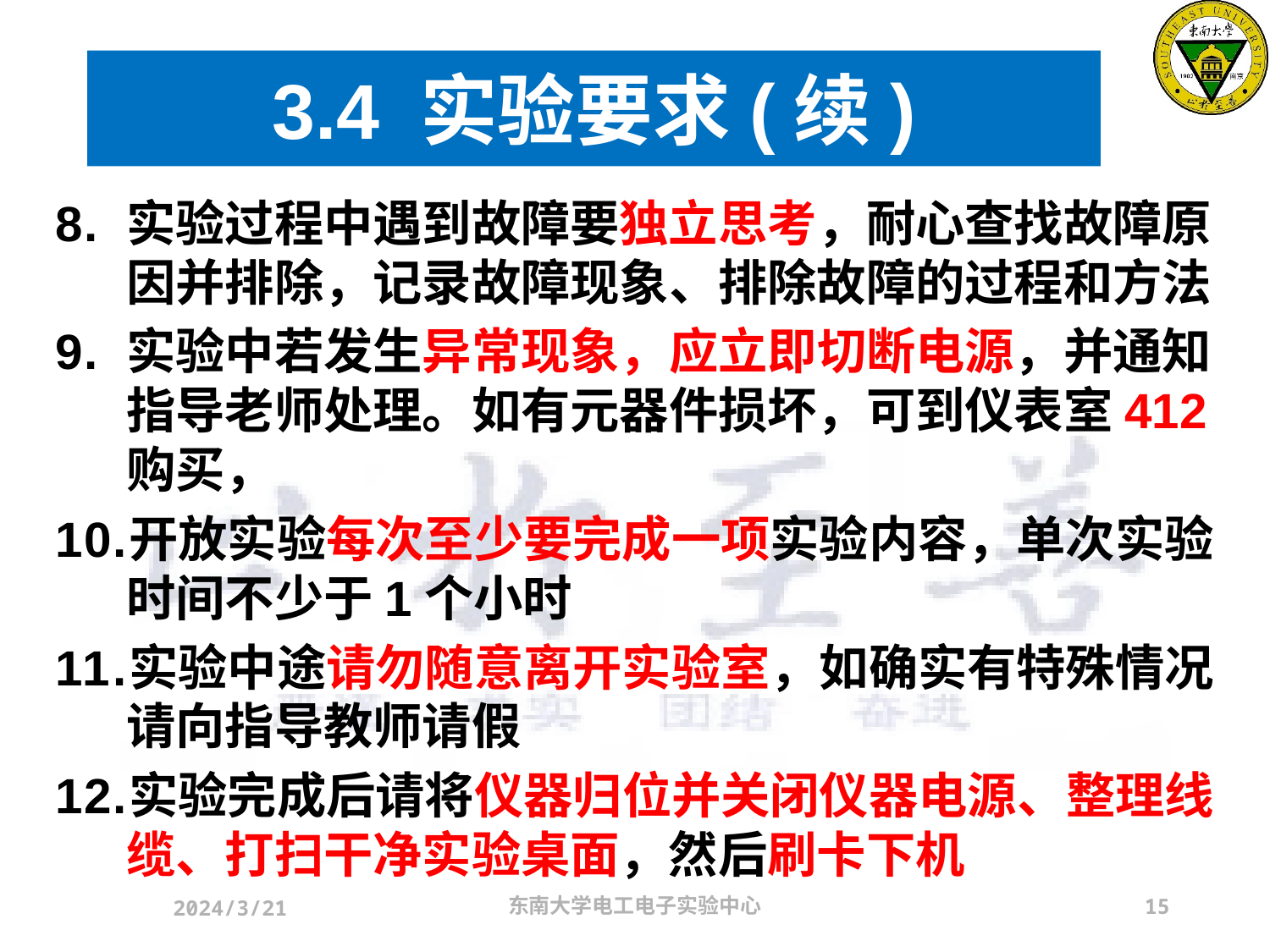

# 3.4 实验要求(续)
实验过程中遇到故障要独立思考，耐心查找故障原因并排除，记录故障现象、排除故障的过程和方法
实验中若发生异常现象，应立即切断电源，并通知指导老师处理。如有元器件损坏，可到仪表室412购买，
开放实验每次至少要完成一项实验内容，单次实验时间不少于1个小时
实验中途请勿随意离开实验室，如确实有特殊情况请向指导教师请假
实验完成后请将仪器归位并关闭仪器电源、整理线缆、打扫干净实验桌面，然后刷卡下机

2024/3/21
东南大学电工电子实验中心
15